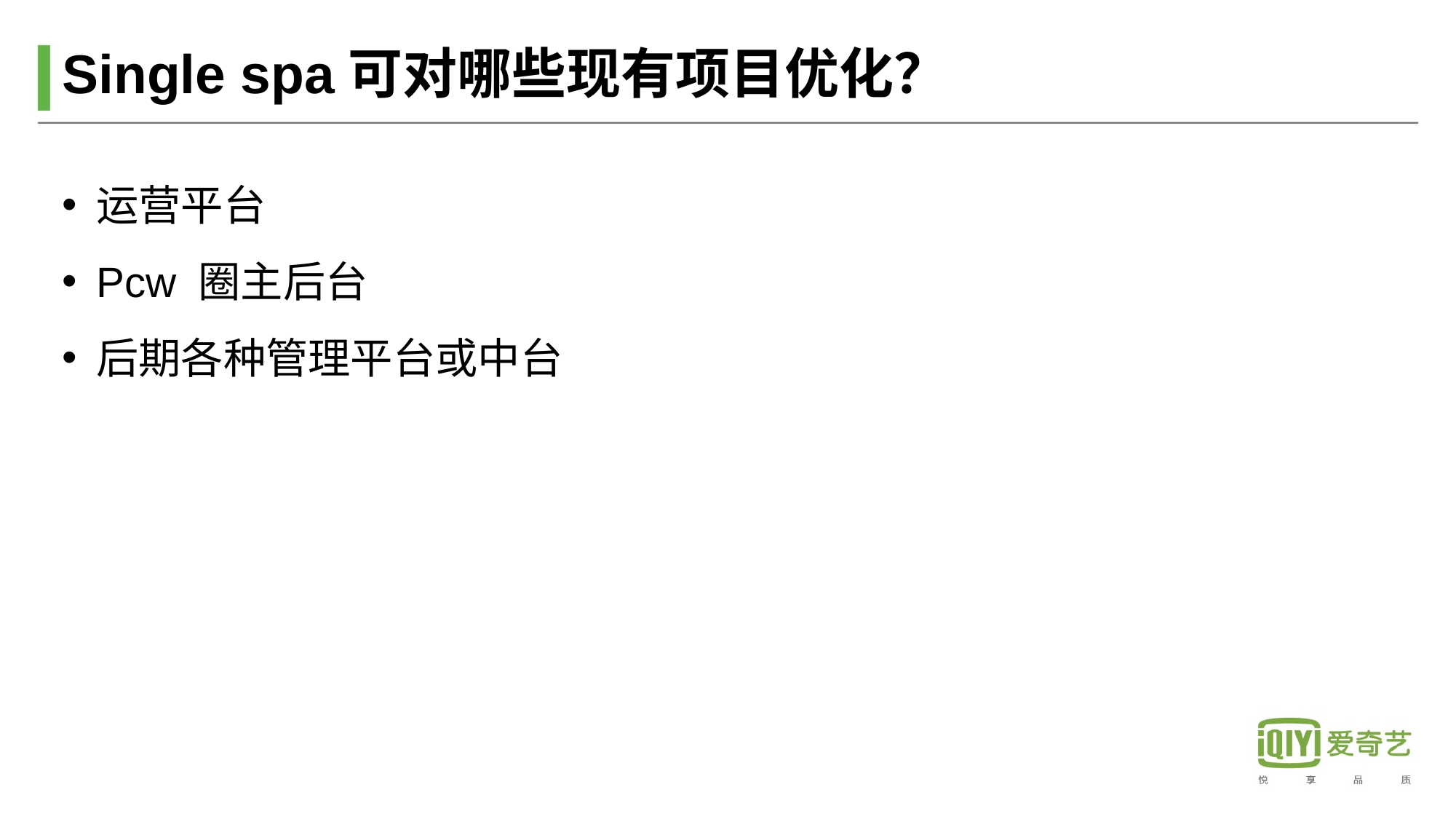

# Single spa可对哪些现有项目优化？
运营平台
Pcw 圈主后台
后期各种管理平台或中台